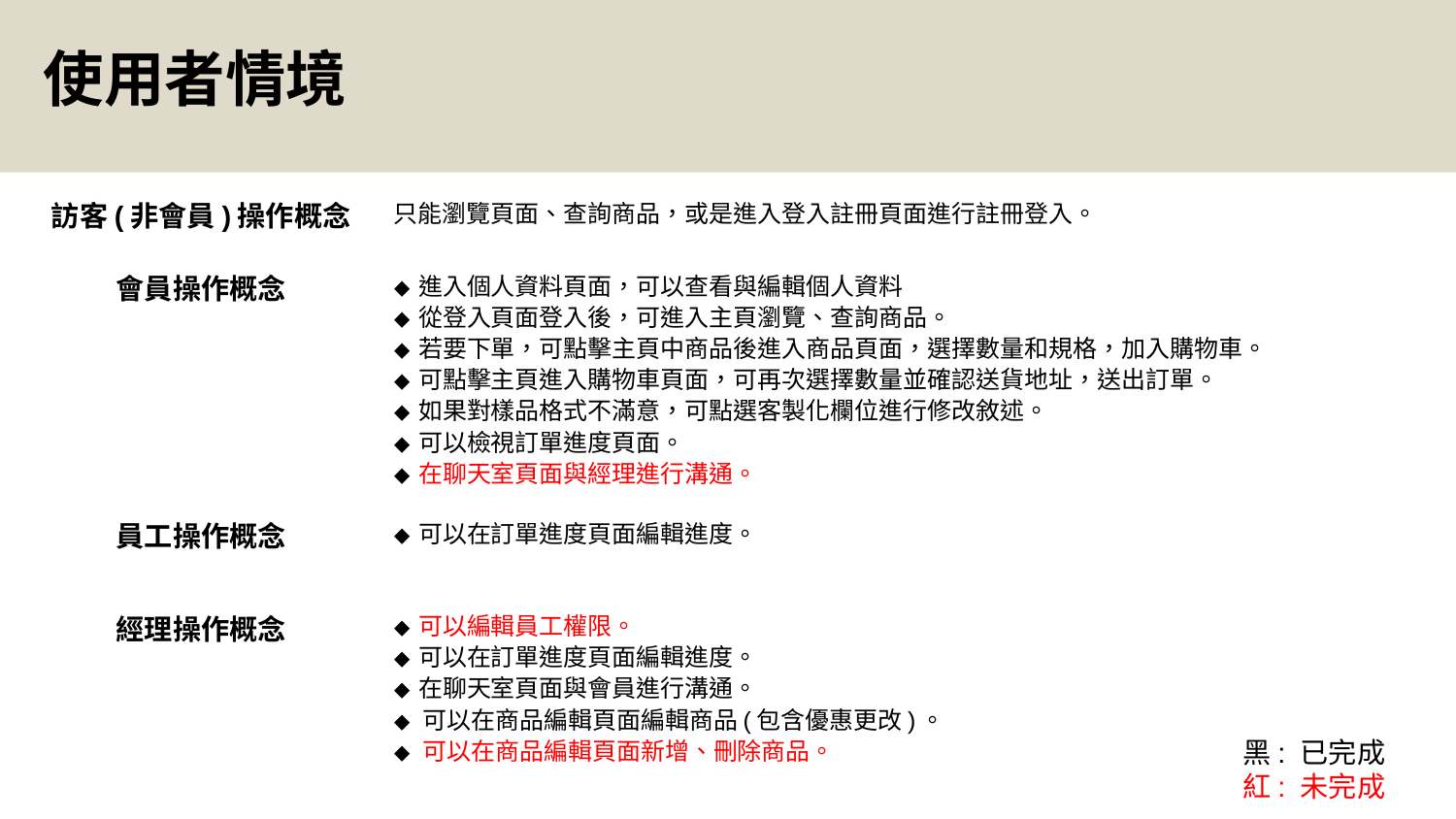

# 使用者情境

| 訪客(非會員)操作概念 | 只能瀏覽頁面、查詢商品，或是進入登入註冊頁面進行註冊登入。 |
| --- | --- |
| 會員操作概念 | ◆ 進入個人資料頁面，可以查看與編輯個人資料 ◆ 從登入頁面登入後，可進入主頁瀏覽、查詢商品。 ◆ 若要下單，可點擊主頁中商品後進入商品頁面，選擇數量和規格，加入購物車。 ◆ 可點擊主頁進入購物車頁面，可再次選擇數量並確認送貨地址，送出訂單。 ◆ 如果對樣品格式不滿意，可點選客製化欄位進行修改敘述。 ◆ 可以檢視訂單進度頁面。 ◆ 在聊天室頁面與經理進行溝通。 |
| 員工操作概念 | ◆ 可以在訂單進度頁面編輯進度。 |
| 經理操作概念 | ◆ 可以編輯員工權限。 ◆ 可以在訂單進度頁面編輯進度。 ◆ 在聊天室頁面與會員進行溝通。 ◆ 可以在商品編輯頁面編輯商品(包含優惠更改)。 ◆ 可以在商品編輯頁面新增、刪除商品。 |
黑: 已完成
紅: 未完成